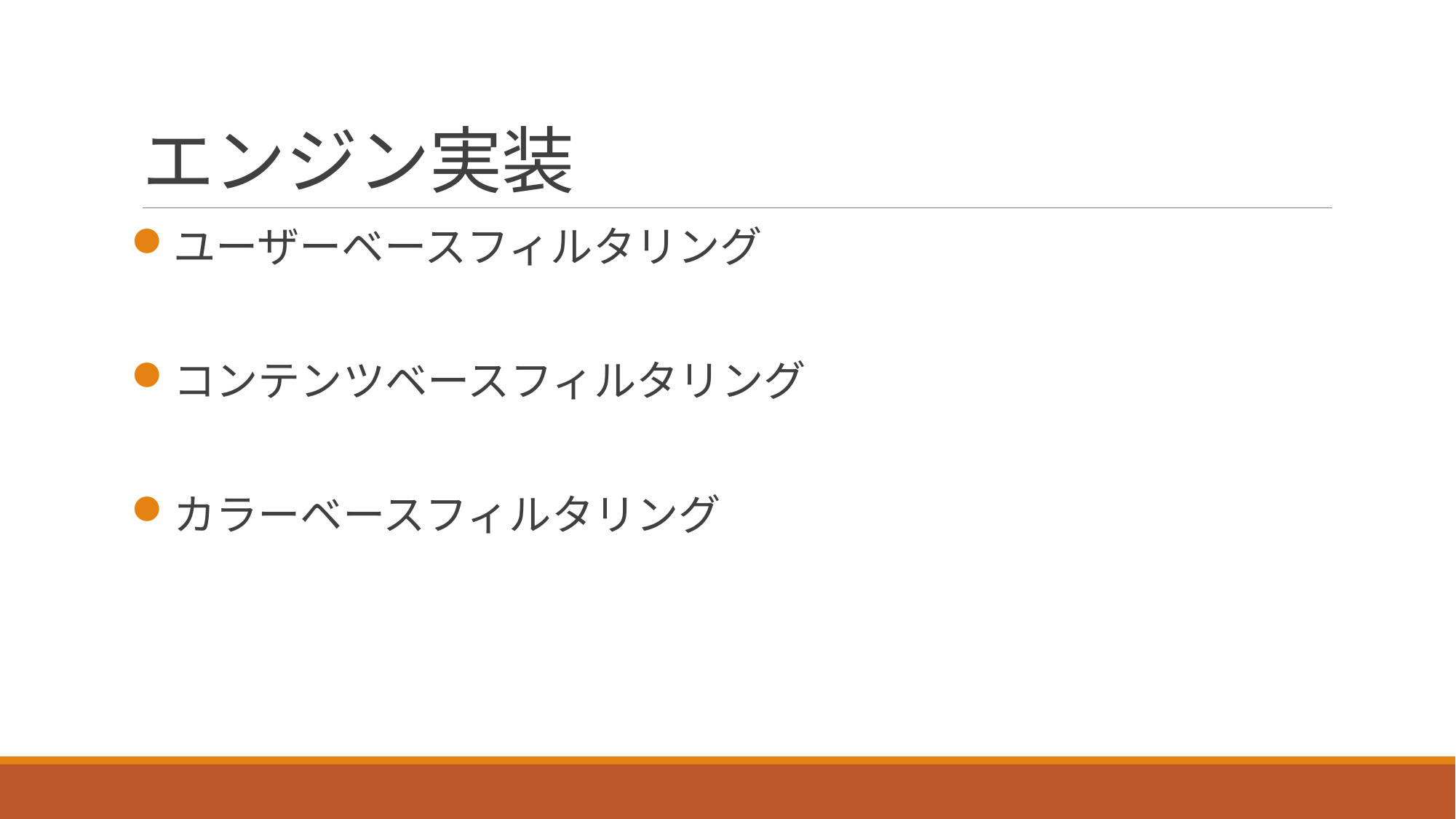

# エンジン実装
ユーザーベースフィルタリング

コンテンツベースフィルタリング

カラーベースフィルタリング